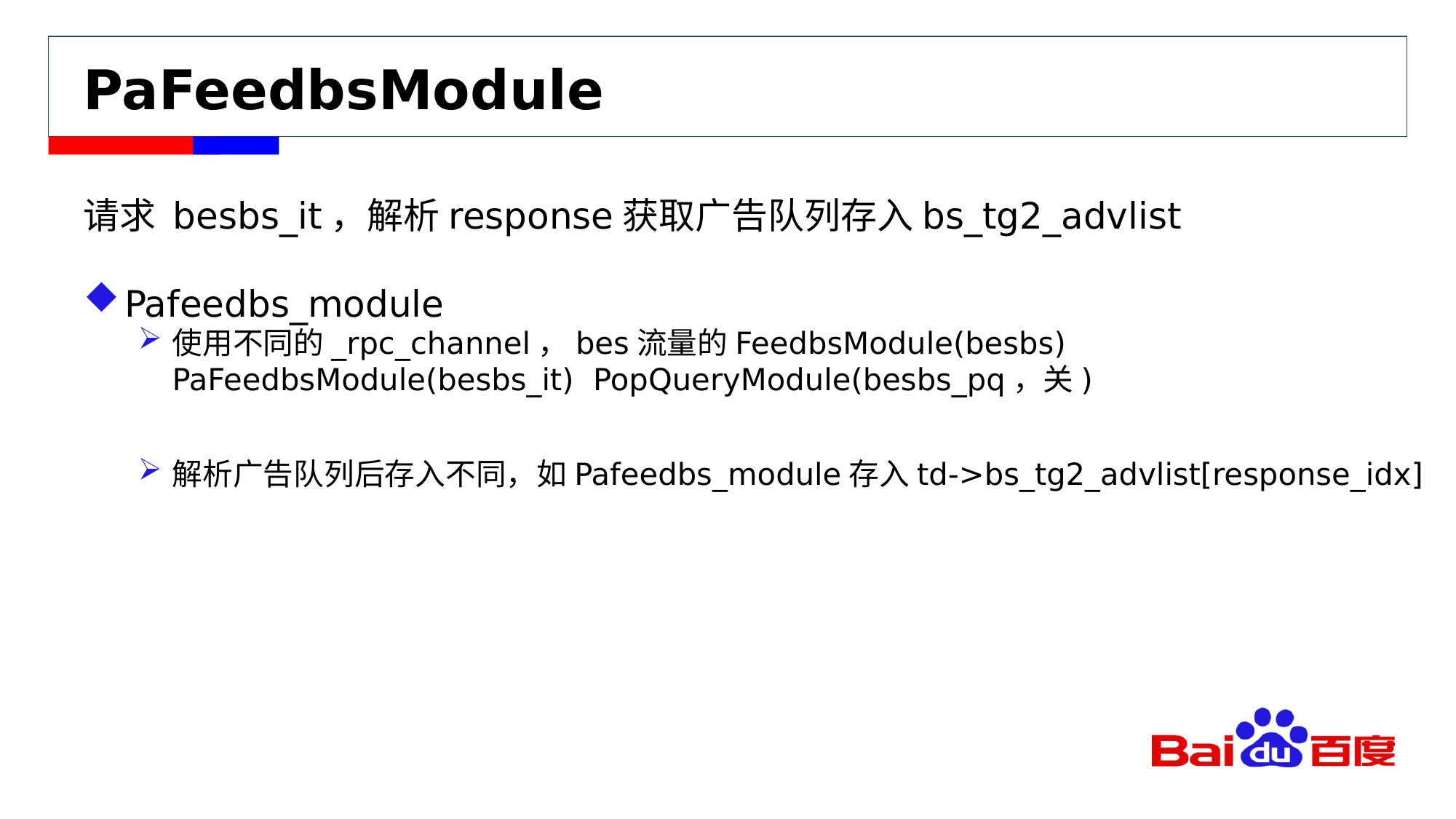

# PaFeedbsModule
请求 besbs_it，解析response获取广告队列存入bs_tg2_advlist

Pafeedbs_module
使用不同的_rpc_channel，bes流量的FeedbsModule(besbs) PaFeedbsModule(besbs_it)  PopQueryModule(besbs_pq，关)

解析广告队列后存入不同，如Pafeedbs_module存入td->bs_tg2_advlist[response_idx]